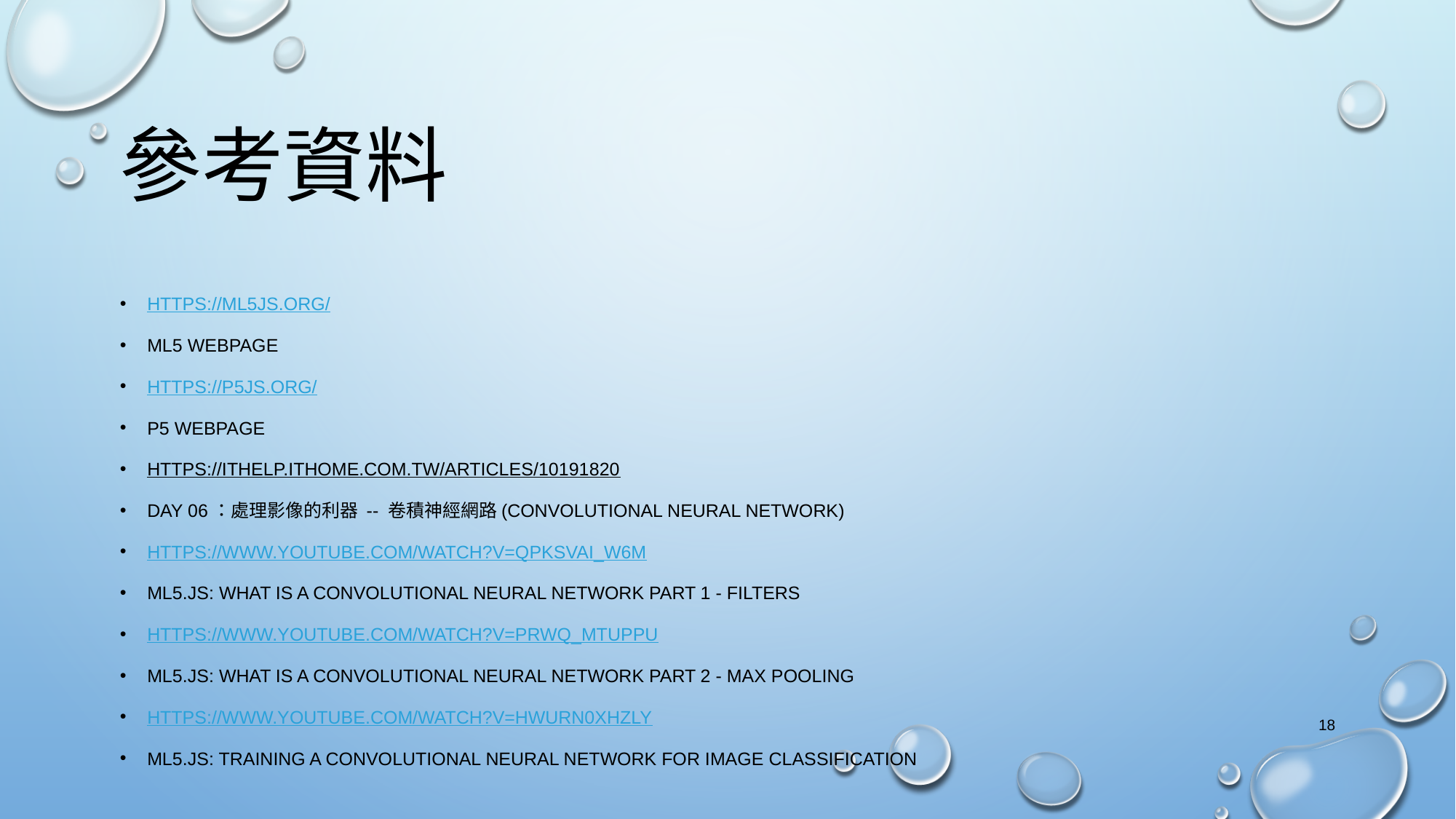

# 參考資料
https://ml5js.org/
ml5 webpage
https://p5js.org/
p5 webpage
https://ithelp.ithome.com.tw/articles/10191820
Day 06：處理影像的利器 -- 卷積神經網路(Convolutional Neural Network)
https://www.youtube.com/watch?v=qPKsVAI_W6M
ml5.js: What is a Convolutional Neural Network Part 1 - Filters
https://www.youtube.com/watch?v=pRWq_mtuppU
ml5.js: What is a Convolutional Neural Network Part 2 - Max Pooling
https://www.youtube.com/watch?v=hWurN0XhzLY
ml5.js: Training a Convolutional Neural Network for Image Classification

18